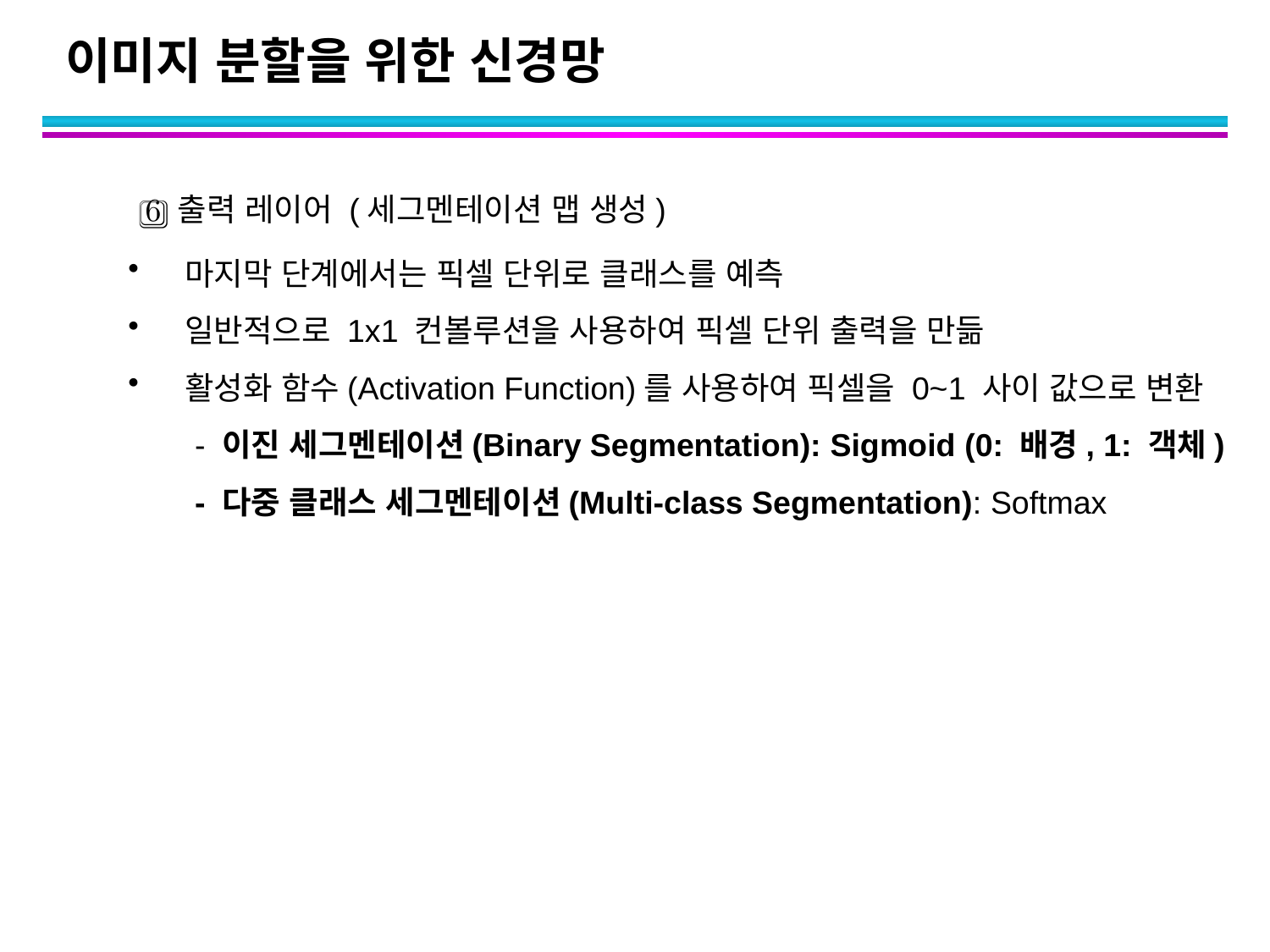

# 이미지 분할을 위한 신경망
6️⃣ 출력 레이어 (세그멘테이션 맵 생성)
 마지막 단계에서는 픽셀 단위로 클래스를 예측
 일반적으로 1x1 컨볼루션을 사용하여 픽셀 단위 출력을 만듦
 활성화 함수(Activation Function)를 사용하여 픽셀을 0~1 사이 값으로 변환
   - 이진 세그멘테이션(Binary Segmentation): Sigmoid (0: 배경, 1: 객체)
   - 다중 클래스 세그멘테이션(Multi-class Segmentation): Softmax